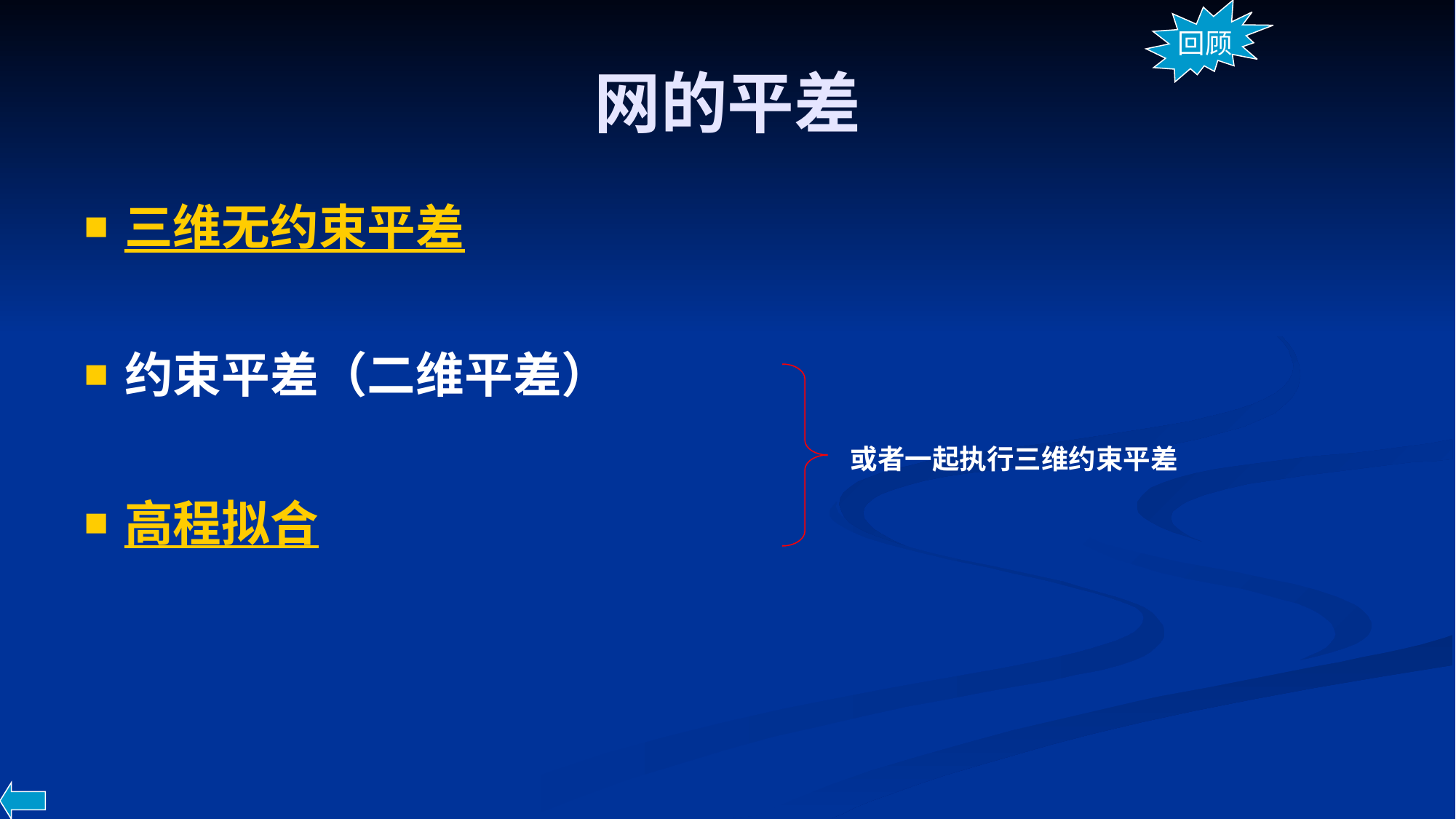

回顾
# 网的平差
三维无约束平差

约束平差（二维平差）

高程拟合

或者一起执行三维约束平差